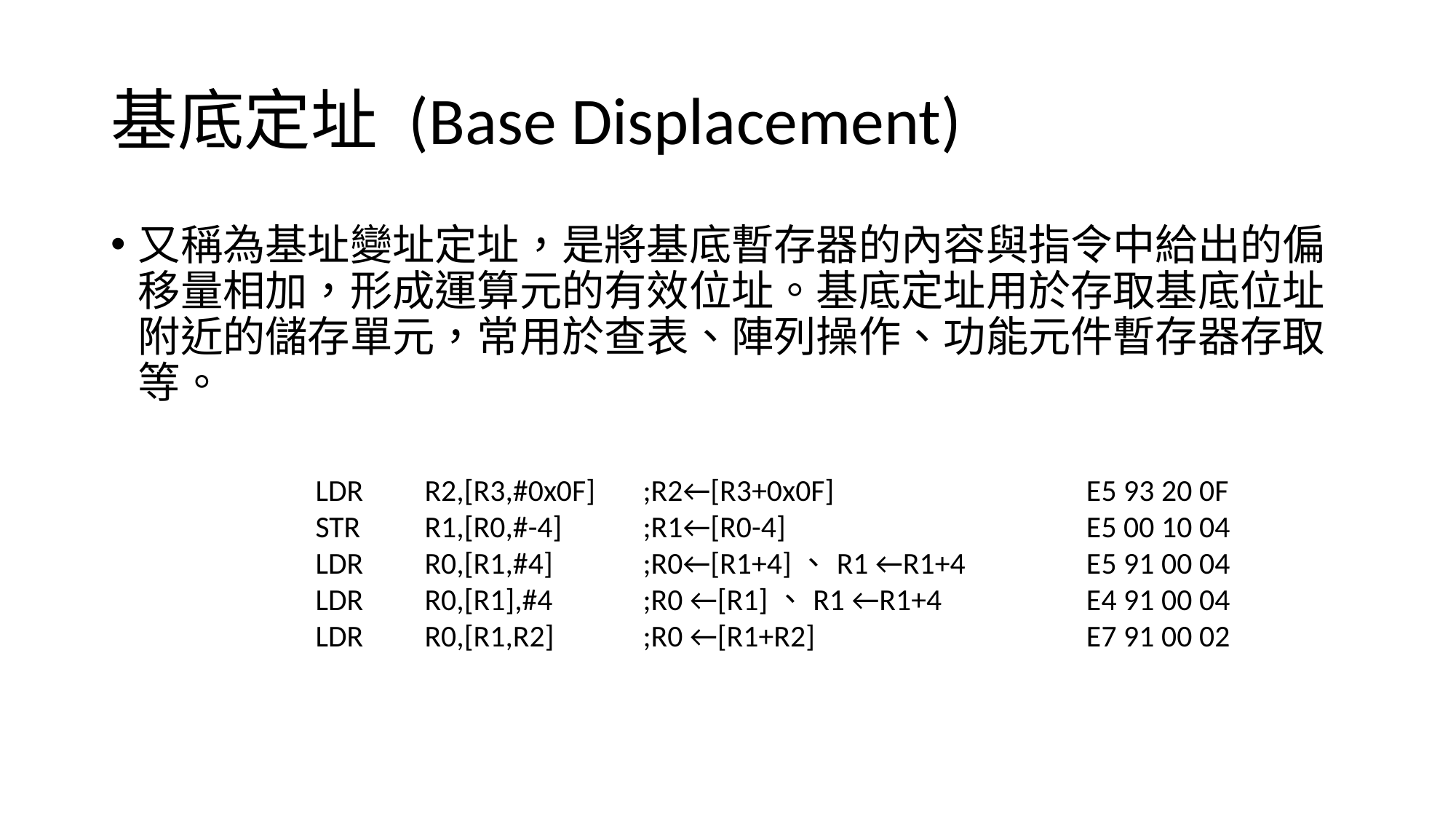

# 基底定址 (Base Displacement)
又稱為基址變址定址，是將基底暫存器的內容與指令中給出的偏移量相加，形成運算元的有效位址。基底定址用於存取基底位址附近的儲存單元，常用於查表、陣列操作、功能元件暫存器存取等。
LDR	R2,[R3,#0x0F]	;R2←[R3+0x0F]			 E5 93 20 0F
STR	R1,[R0,#-4]	;R1←[R0-4]			 E5 00 10 04
LDR	R0,[R1,#4]	;R0←[R1+4]、R1 ←R1+4		 E5 91 00 04
LDR	R0,[R1],#4	;R0 ←[R1]、R1 ←R1+4		 E4 91 00 04
LDR	R0,[R1,R2]	;R0 ←[R1+R2]			 E7 91 00 02